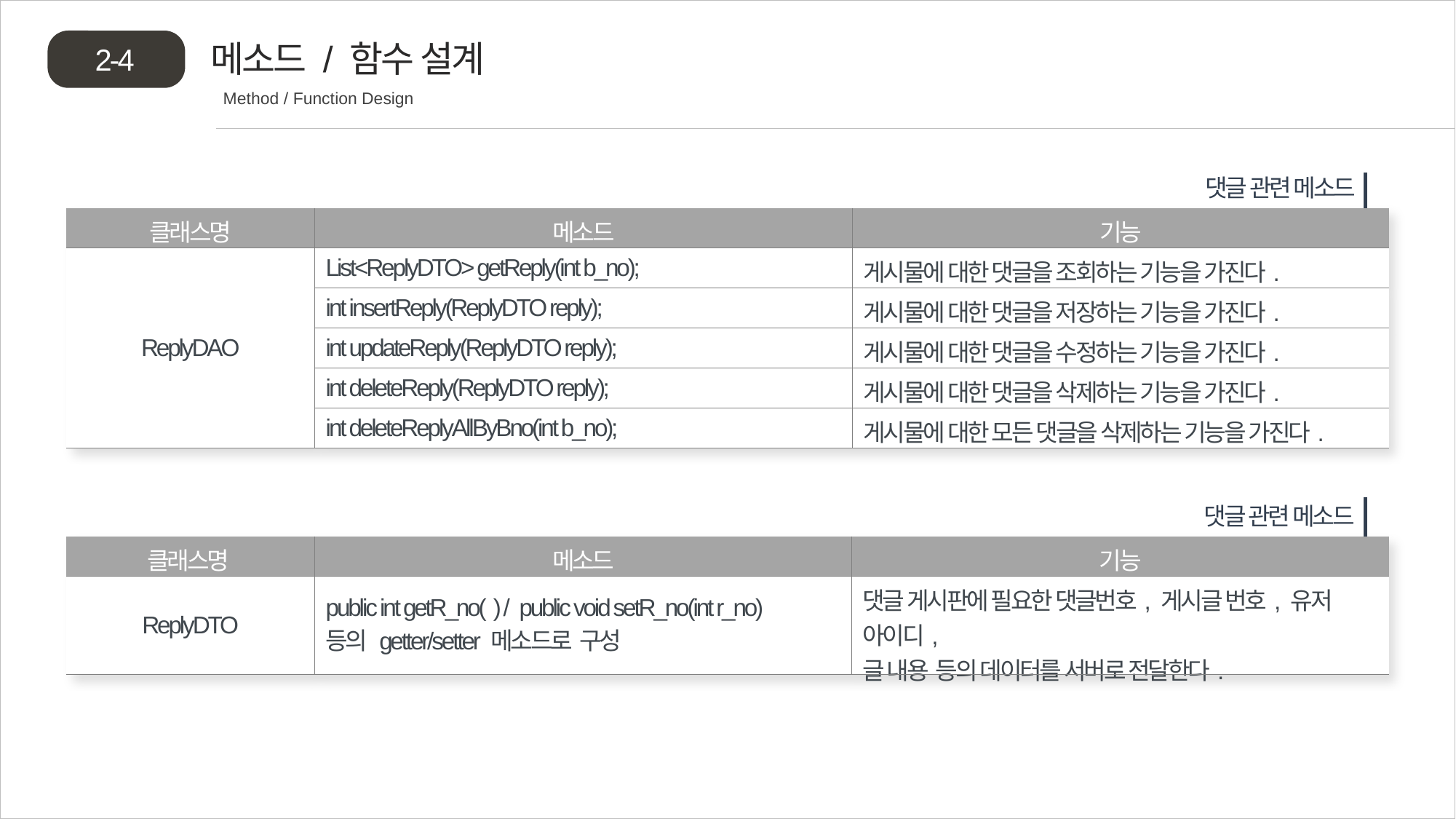

메소드 / 함수 설계
2-4
Method / Function Design
댓글 관련 메소드

| 클래스명 | 메소드 | 기능 |
| --- | --- | --- |
| ReplyDAO | List<ReplyDTO> getReply(int b\_no); | 게시물에 대한 댓글을 조회하는 기능을 가진다. |
|  | int insertReply(ReplyDTO reply); | 게시물에 대한 댓글을 저장하는 기능을 가진다. |
|  | int updateReply(ReplyDTO reply); | 게시물에 대한 댓글을 수정하는 기능을 가진다. |
|  | int deleteReply(ReplyDTO reply); | 게시물에 대한 댓글을 삭제하는 기능을 가진다. |
|  | int deleteReplyAllByBno(int b\_no); | 게시물에 대한 모든 댓글을 삭제하는 기능을 가진다. |
댓글 관련 메소드
| 클래스명 | 메소드 | 기능 |
| --- | --- | --- |
| ReplyDTO | public int getR\_no( ) / public void setR\_no(int r\_no) 등의 getter/setter 메소드로 구성 | 댓글 게시판에 필요한 댓글번호, 게시글 번호, 유저 아이디, 글 내용 등의 데이터를 서버로 전달한다. |